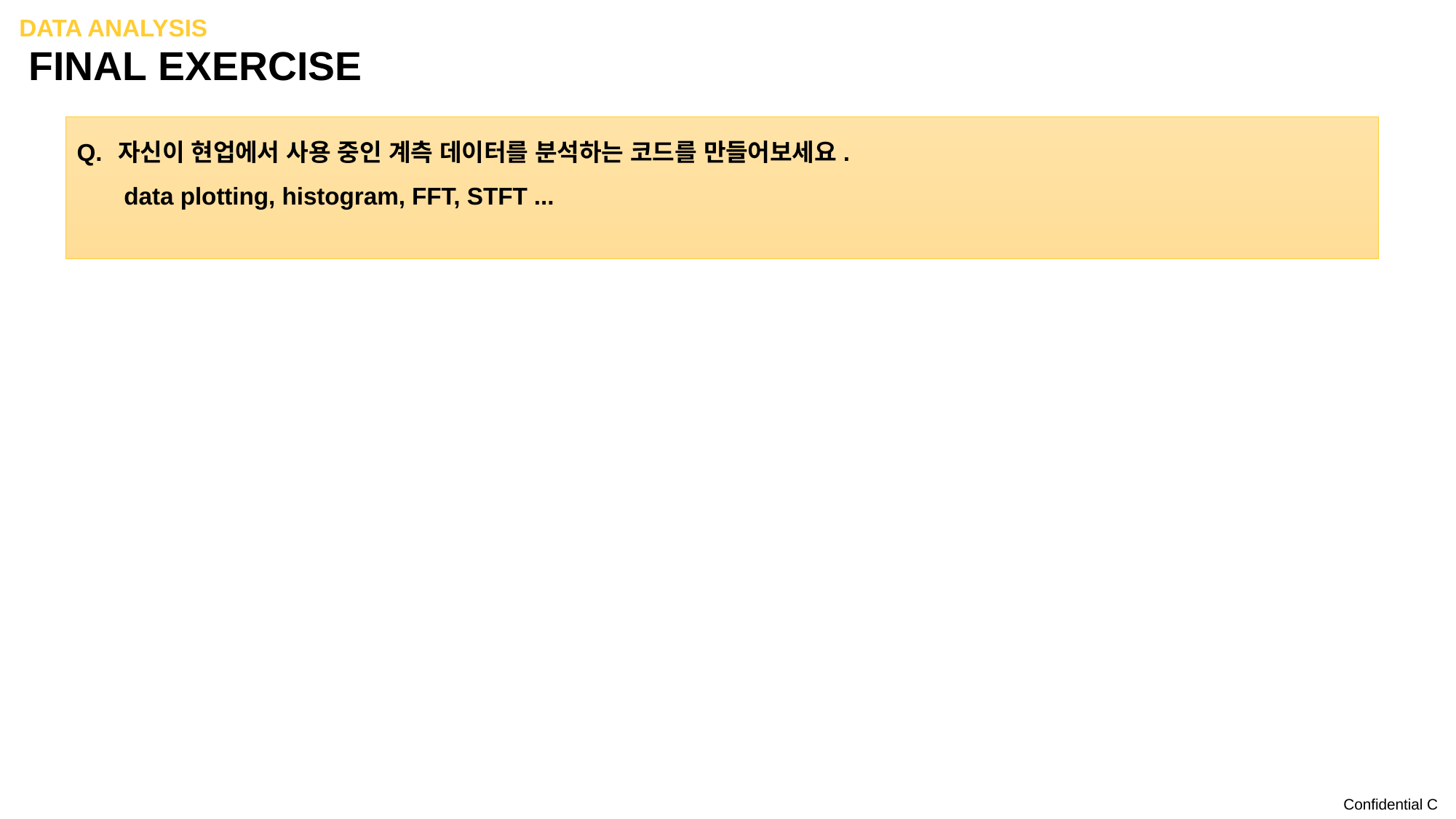

Data analysis
# Final EXERCISE
자신이 현업에서 사용 중인 계측 데이터를 분석하는 코드를 만들어보세요.
       data plotting, histogram, FFT, STFT ...